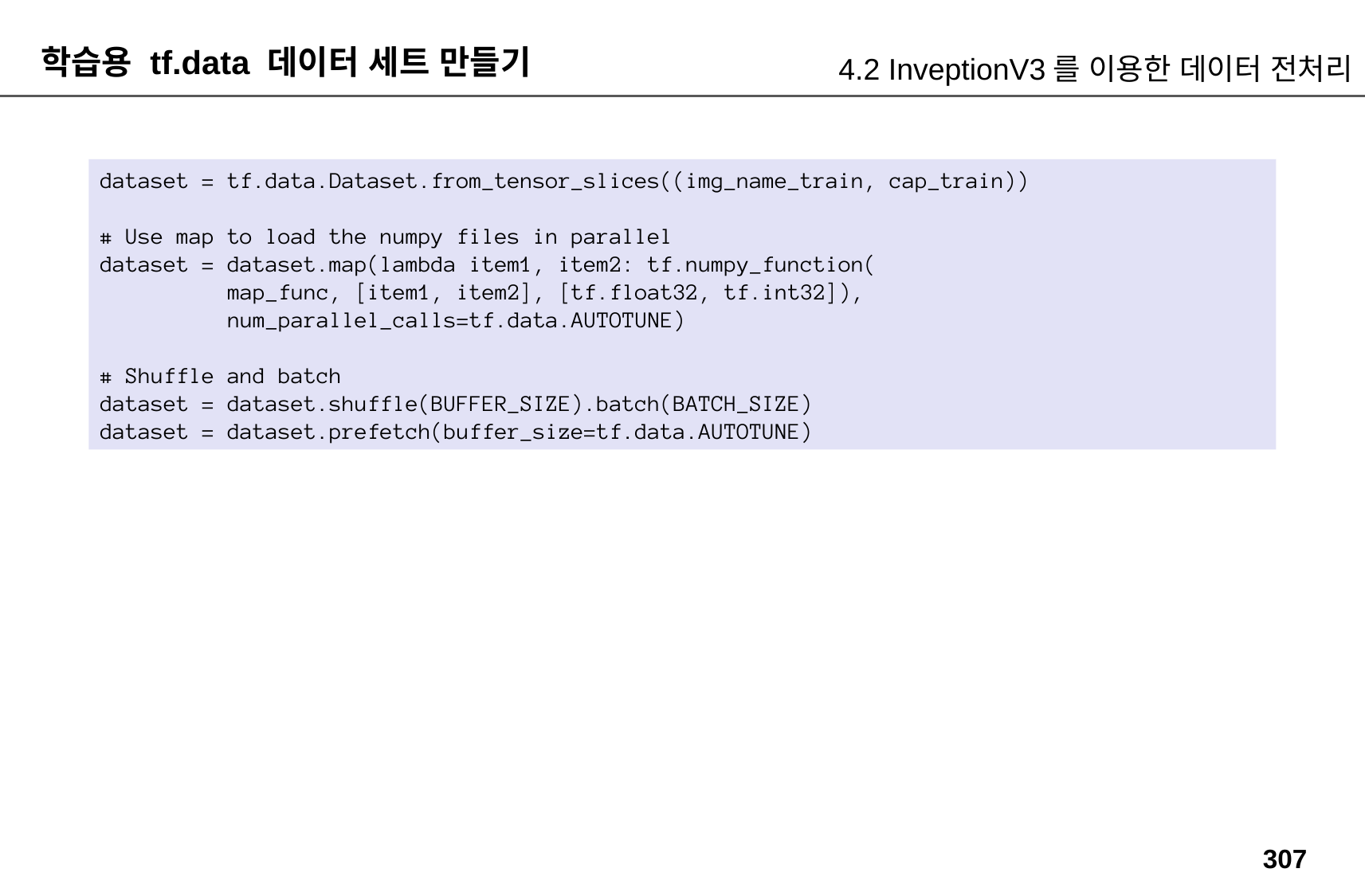

학습용 tf.data 데이터 세트 만들기
4.2 InveptionV3를 이용한 데이터 전처리
dataset = tf.data.Dataset.from_tensor_slices((img_name_train, cap_train))

# Use map to load the numpy files in parallel
dataset = dataset.map(lambda item1, item2: tf.numpy_function(
          map_func, [item1, item2], [tf.float32, tf.int32]),
          num_parallel_calls=tf.data.AUTOTUNE)

# Shuffle and batch
dataset = dataset.shuffle(BUFFER_SIZE).batch(BATCH_SIZE)
dataset = dataset.prefetch(buffer_size=tf.data.AUTOTUNE)